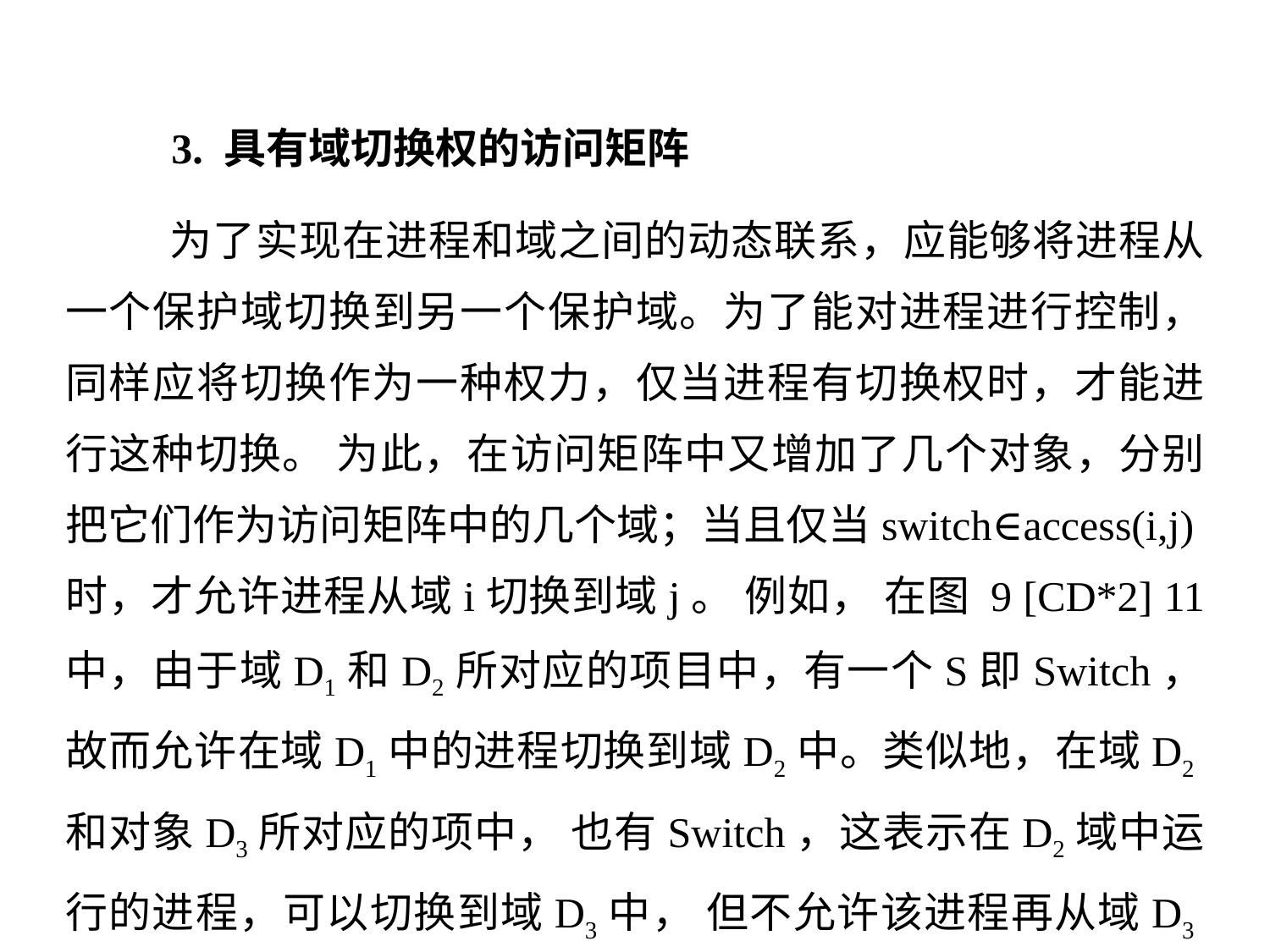

3. 具有域切换权的访问矩阵
         为了实现在进程和域之间的动态联系，应能够将进程从一个保护域切换到另一个保护域。为了能对进程进行控制，同样应将切换作为一种权力，仅当进程有切换权时，才能进行这种切换。 为此，在访问矩阵中又增加了几个对象，分别把它们作为访问矩阵中的几个域；当且仅当switch∈access(i,j)时，才允许进程从域i切换到域j。 例如， 在图 9 [CD*2] 11 中，由于域D1和D2所对应的项目中，有一个S即Switch，故而允许在域D1中的进程切换到域D2中。类似地，在域D2和对象D3所对应的项中， 也有Switch，这表示在D2域中运行的进程，可以切换到域D3中， 但不允许该进程再从域D3返回到域D1。